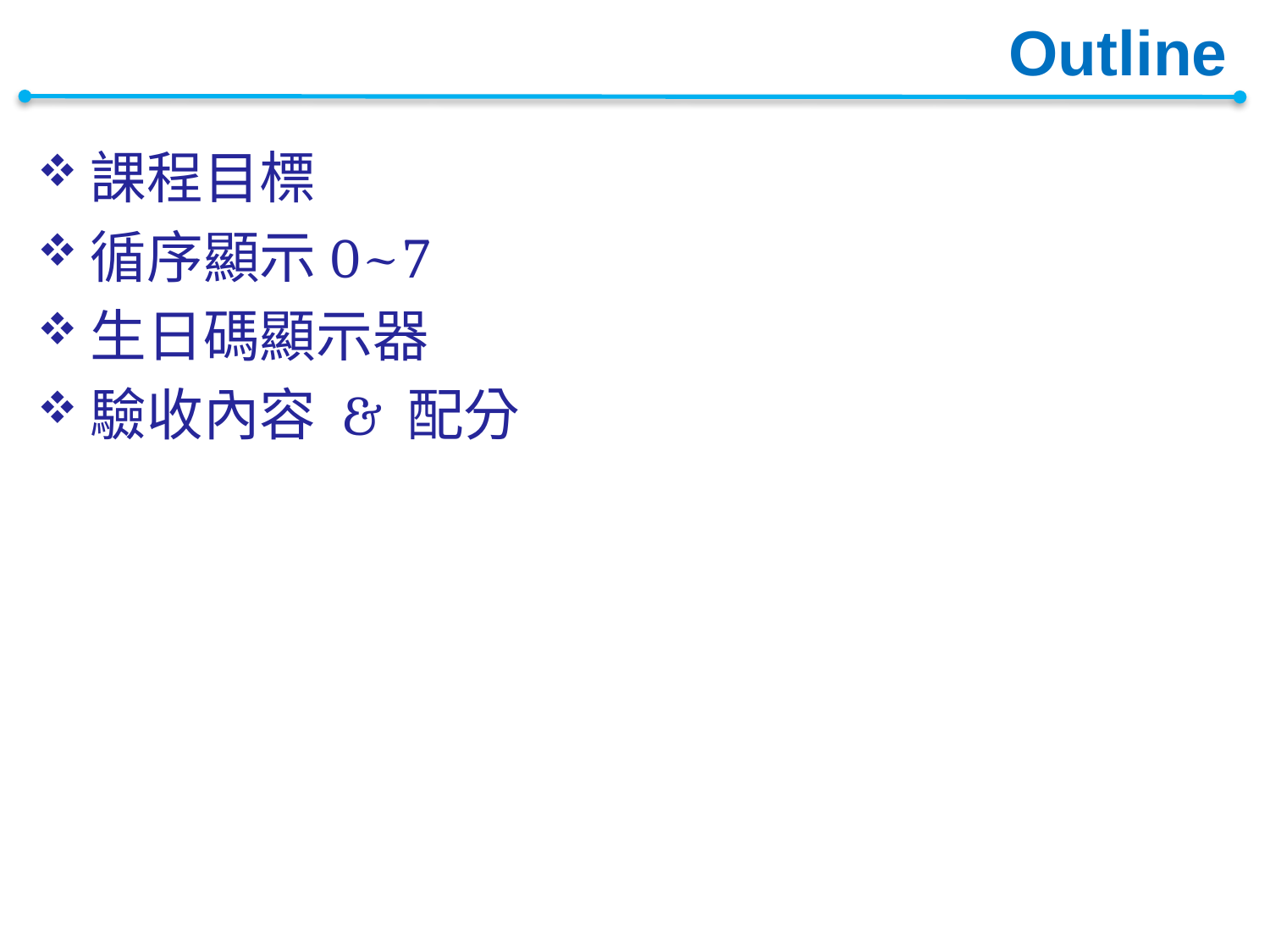

# Outline
課程目標
循序顯示0~7
生日碼顯示器
驗收內容 & 配分